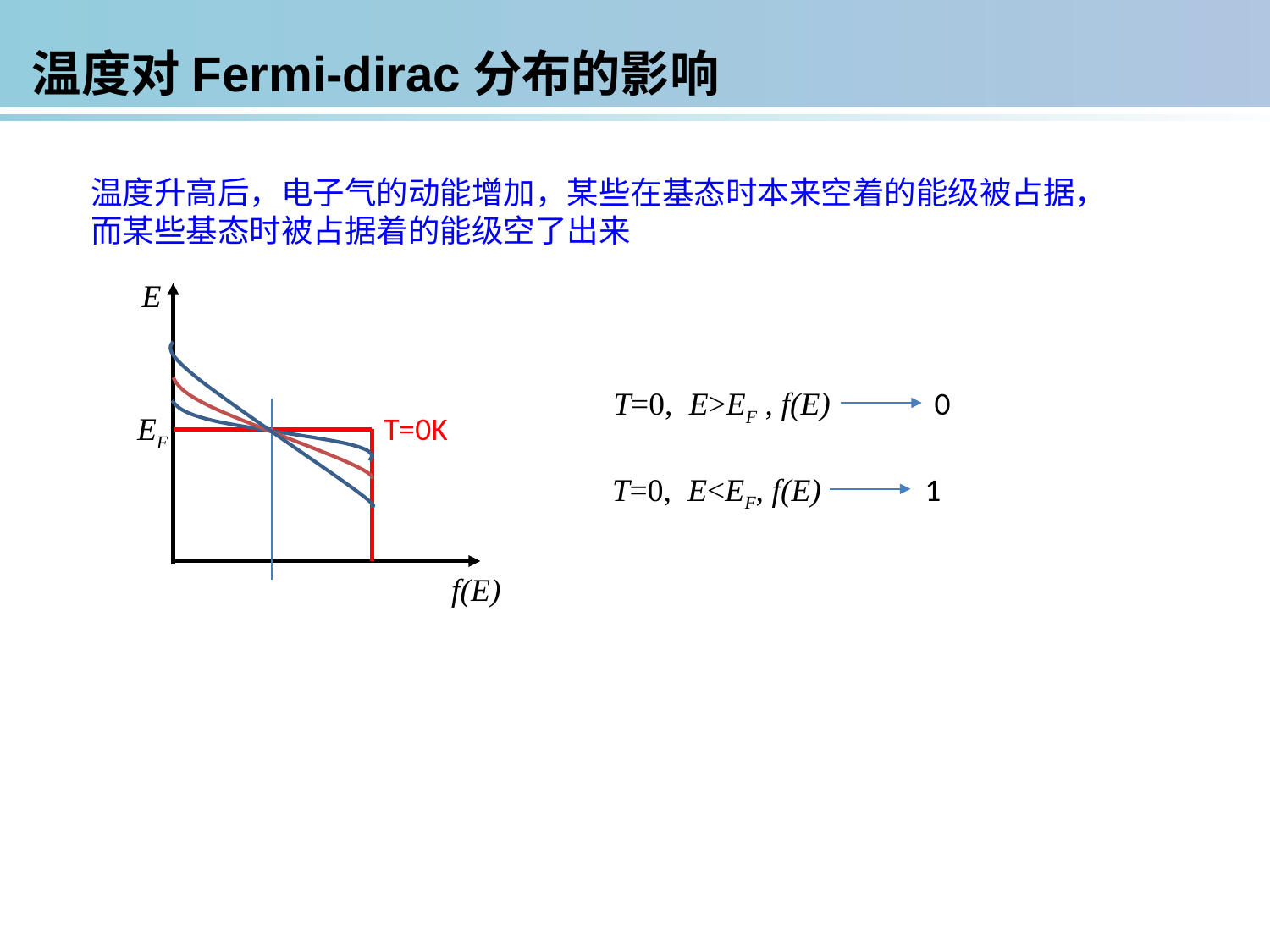

温度对Fermi-dirac分布的影响

温度升高后，电子气的动能增加，某些在基态时本来空着的能级被占据，而某些基态时被占据着的能级空了出来
E

T=0K
T=0,  E>EF , f(E)
0
EF
T=0,  E<EF, f(E)
1
f(E)